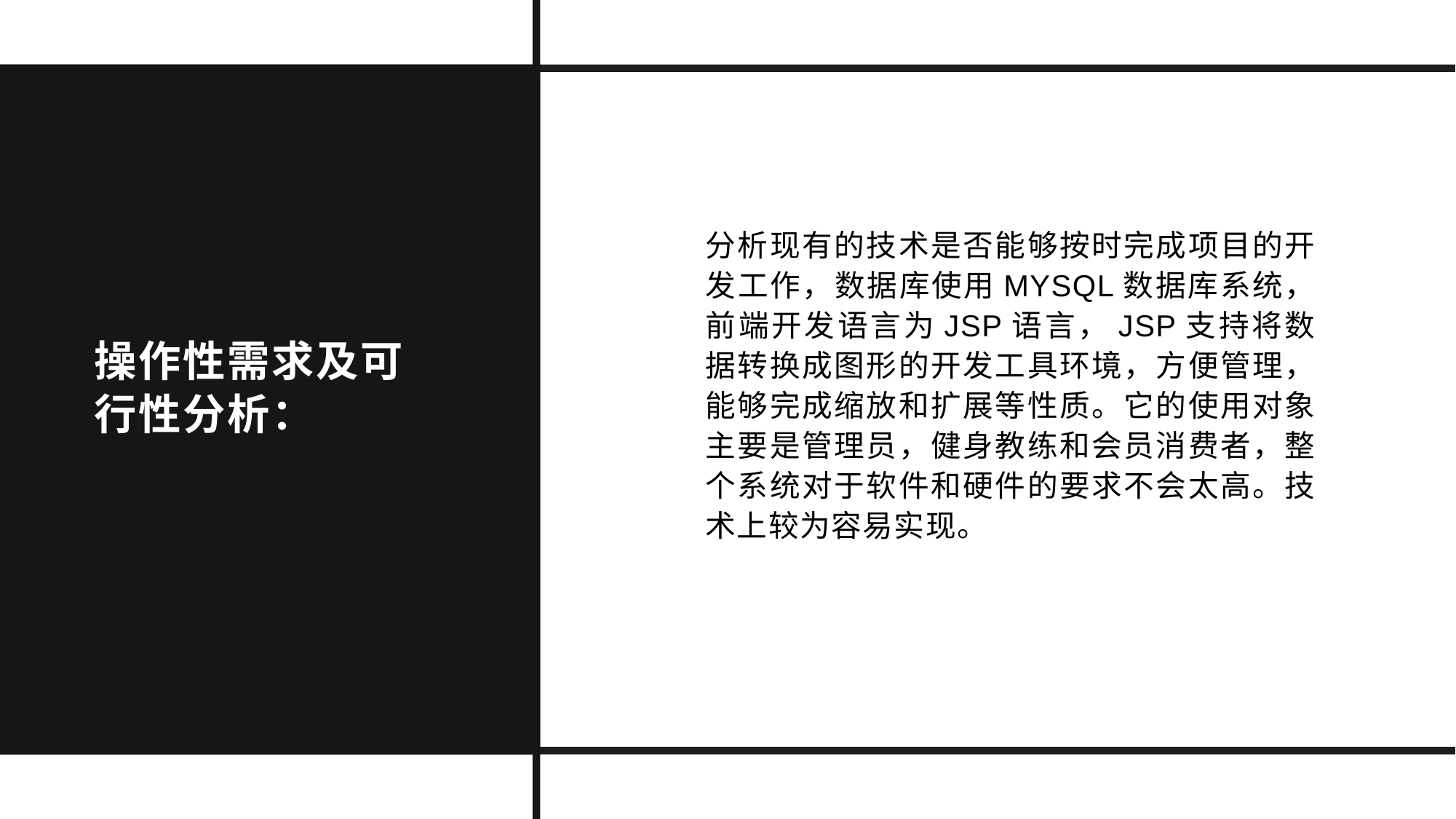

# 操作性需求及可行性分析：
分析现有的技术是否能够按时完成项目的开发工作，数据库使用MYSQL数据库系统，前端开发语言为JSP语言，JSP支持将数据转换成图形的开发工具环境，方便管理，能够完成缩放和扩展等性质。它的使用对象主要是管理员，健身教练和会员消费者，整个系统对于软件和硬件的要求不会太高。技术上较为容易实现。